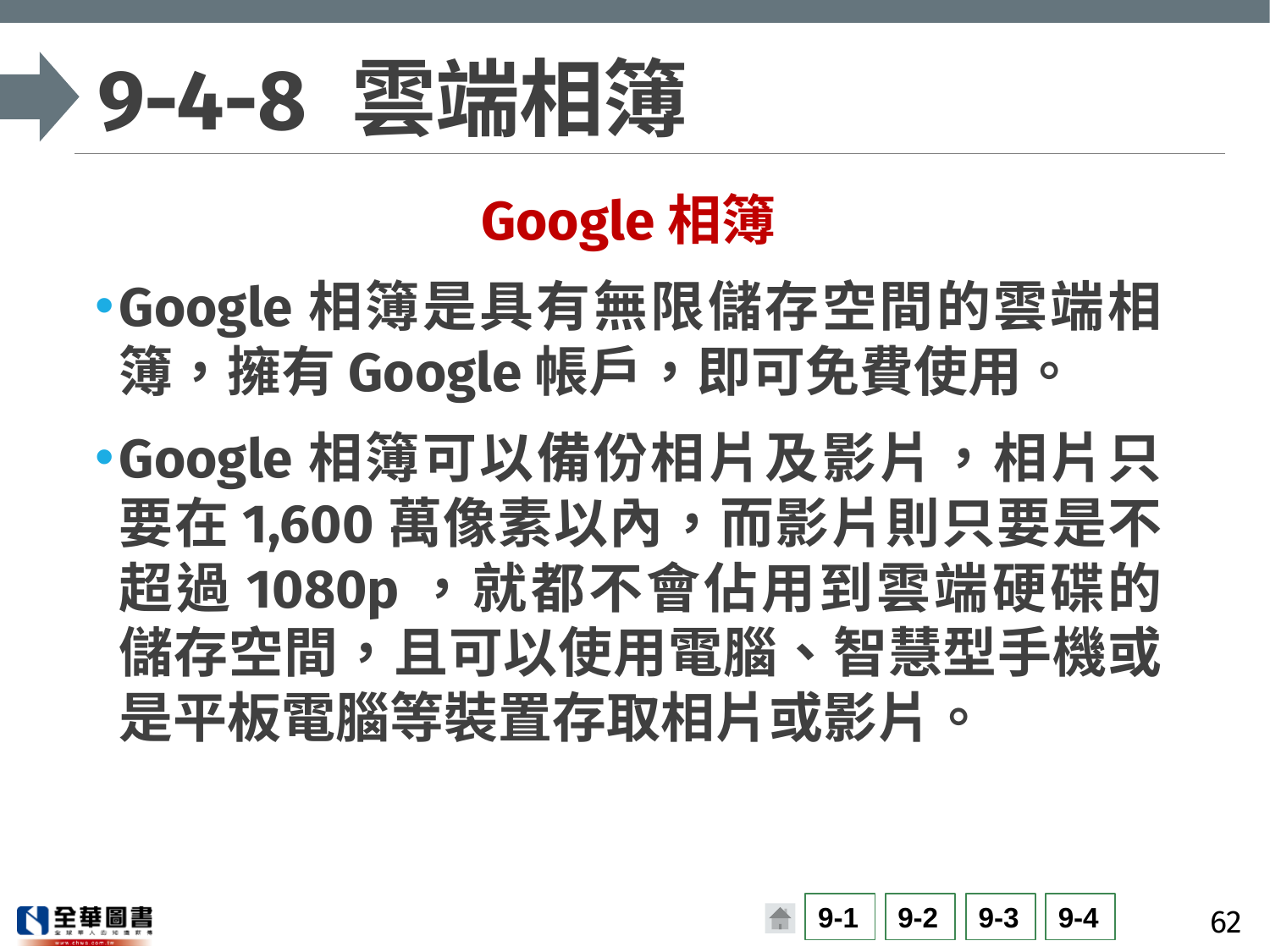

# 9-4-8	雲端相簿
Google相簿
Google相簿是具有無限儲存空間的雲端相簿，擁有Google帳戶，即可免費使用。
Google相簿可以備份相片及影片，相片只要在1,600萬像素以內，而影片則只要是不超過1080p，就都不會佔用到雲端硬碟的儲存空間，且可以使用電腦、智慧型手機或是平板電腦等裝置存取相片或影片。
62